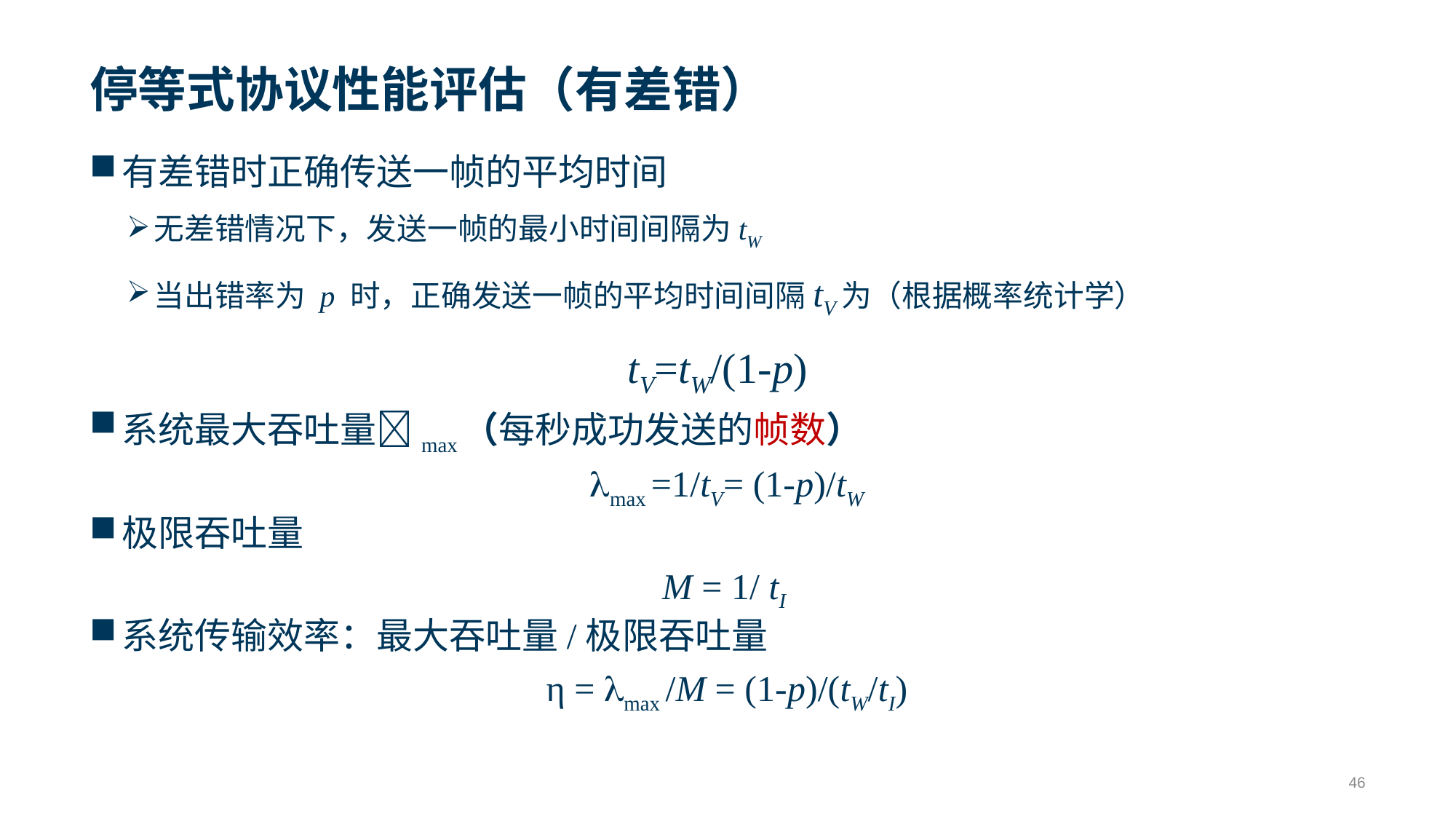

# 停等式协议性能评估（有差错）
有差错时正确传送一帧的平均时间
无差错情况下，发送一帧的最小时间间隔为tW
当出错率为 p 时，正确发送一帧的平均时间间隔tV为（根据概率统计学）
tV=tW/(1-p)
系统最大吞吐量λmax（每秒成功发送的帧数）
λmax =1/tV= (1-p)/tW
极限吞吐量
M = 1/ tI
系统传输效率：最大吞吐量/极限吞吐量
η = λmax /M = (1-p)/(tW/tI)

46